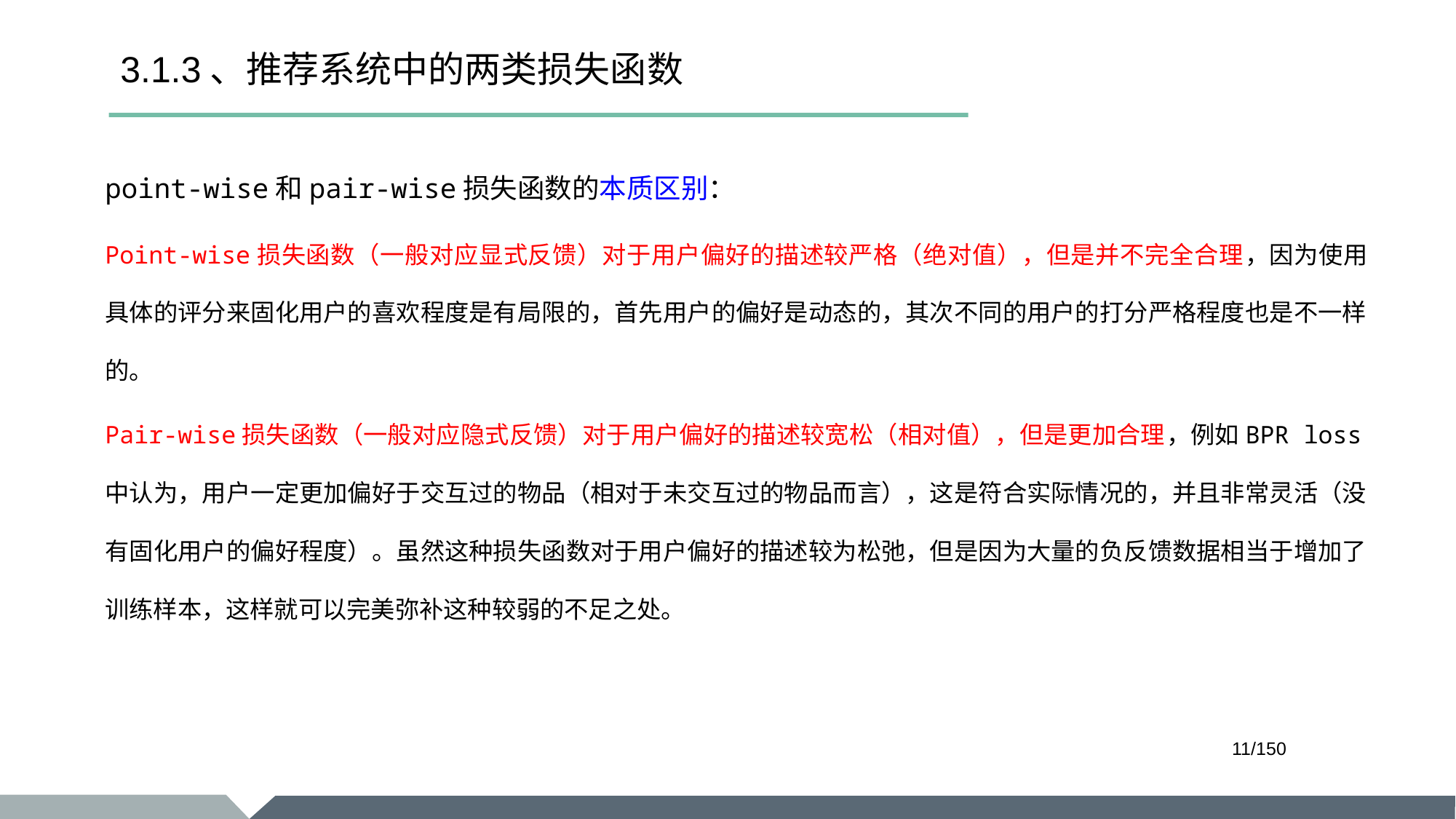

# 3.1.3、推荐系统中的两类损失函数
point-wise和pair-wise损失函数的本质区别：
Point-wise损失函数（一般对应显式反馈）对于用户偏好的描述较严格（绝对值），但是并不完全合理，因为使用具体的评分来固化用户的喜欢程度是有局限的，首先用户的偏好是动态的，其次不同的用户的打分严格程度也是不一样的。
Pair-wise损失函数（一般对应隐式反馈）对于用户偏好的描述较宽松（相对值），但是更加合理，例如BPR loss中认为，用户一定更加偏好于交互过的物品（相对于未交互过的物品而言），这是符合实际情况的，并且非常灵活（没有固化用户的偏好程度）。虽然这种损失函数对于用户偏好的描述较为松弛，但是因为大量的负反馈数据相当于增加了训练样本，这样就可以完美弥补这种较弱的不足之处。
11/150